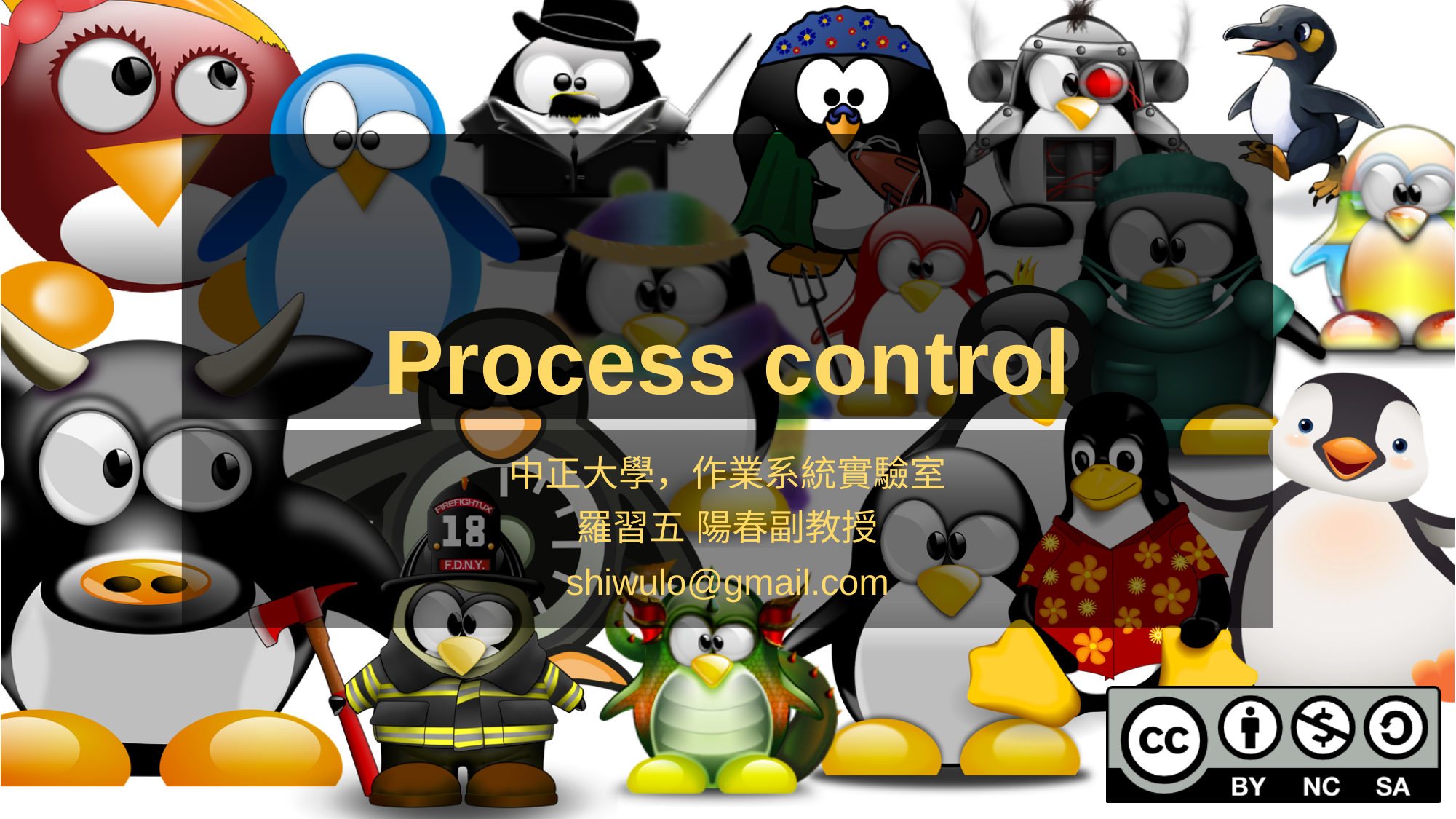

# Process control
中正大學，作業系統實驗室
羅習五 陽春副教授
shiwulo@gmail.com